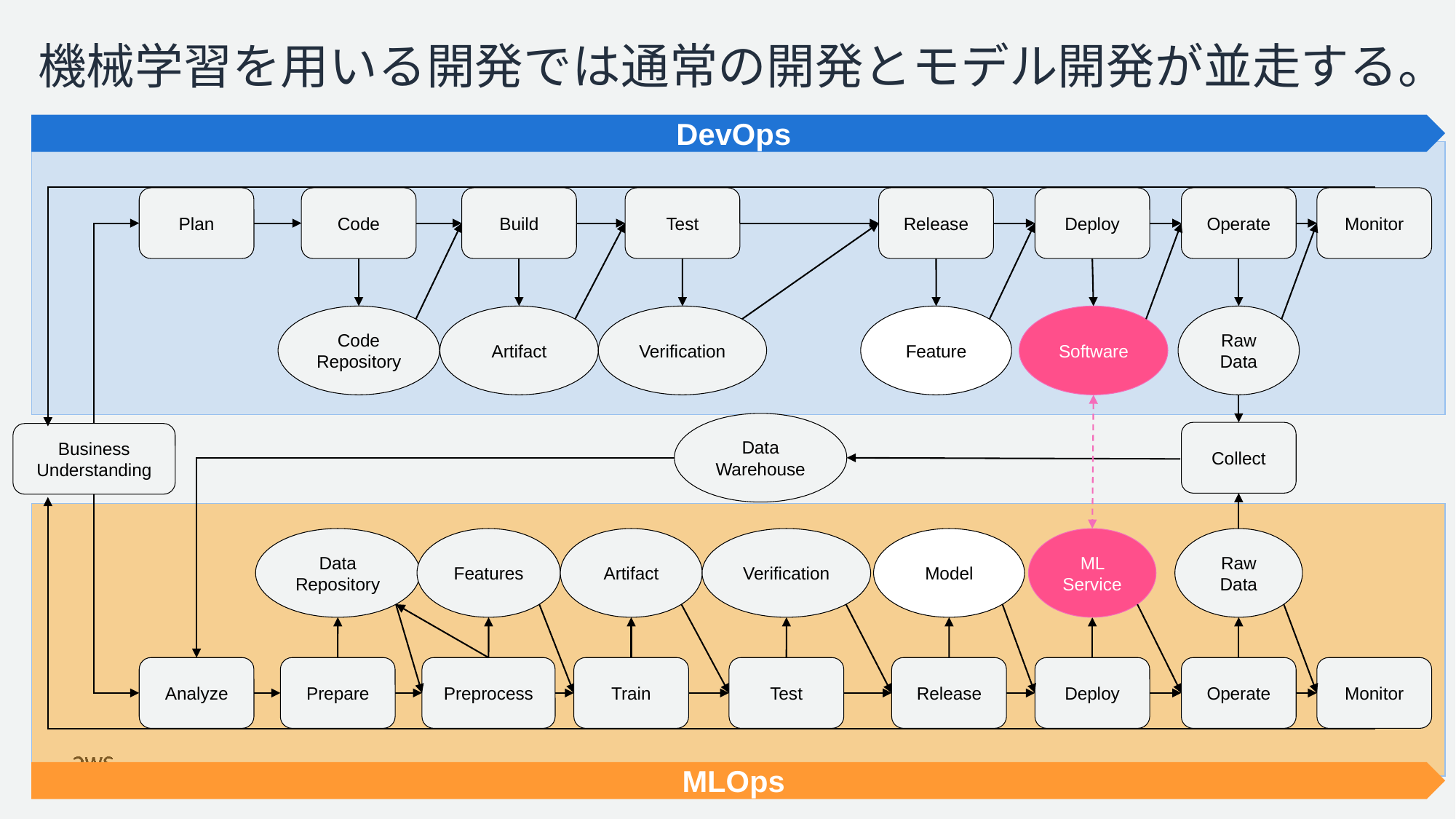

# 機械学習を用いる開発では通常の開発とモデル開発が並走する。
DevOps

Plan
Code
Build
Test
Release
Deploy
Operate
Monitor
Code Repository
Artifact
Verification
Feature
Software
Raw Data
Data
Warehouse
Collect
Business
Understanding

Data Repository
Features
Artifact
Verification
Model
ML Service
Raw Data
Analyze
Prepare
Preprocess
Train
Test
Release
Deploy
Operate
Monitor
21
MLOps
21